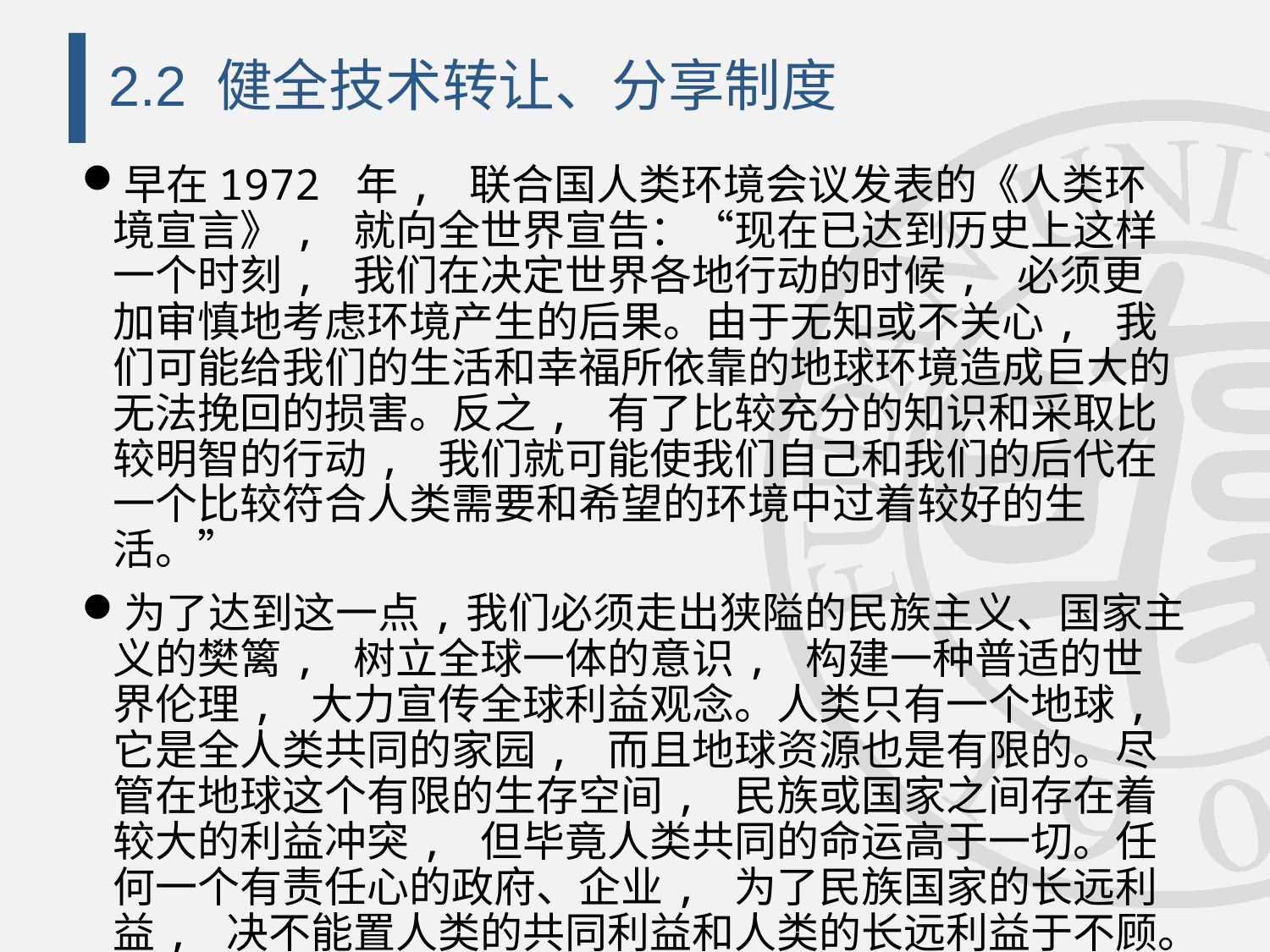

# 2.2 健全技术转让、分享制度
早在1972 年, 联合国人类环境会议发表的《人类环境宣言》, 就向全世界宣告：“现在已达到历史上这样一个时刻, 我们在决定世界各地行动的时候, 必须更加审慎地考虑环境产生的后果。由于无知或不关心, 我们可能给我们的生活和幸福所依靠的地球环境造成巨大的无法挽回的损害。反之, 有了比较充分的知识和采取比较明智的行动, 我们就可能使我们自己和我们的后代在一个比较符合人类需要和希望的环境中过着较好的生活。”
为了达到这一点,我们必须走出狭隘的民族主义、国家主义的樊篱, 树立全球一体的意识, 构建一种普适的世界伦理, 大力宣传全球利益观念。人类只有一个地球, 它是全人类共同的家园, 而且地球资源也是有限的。尽管在地球这个有限的生存空间, 民族或国家之间存在着较大的利益冲突, 但毕竟人类共同的命运高于一切。任何一个有责任心的政府、企业, 为了民族国家的长远利益, 决不能置人类的共同利益和人类的长远利益于不顾。